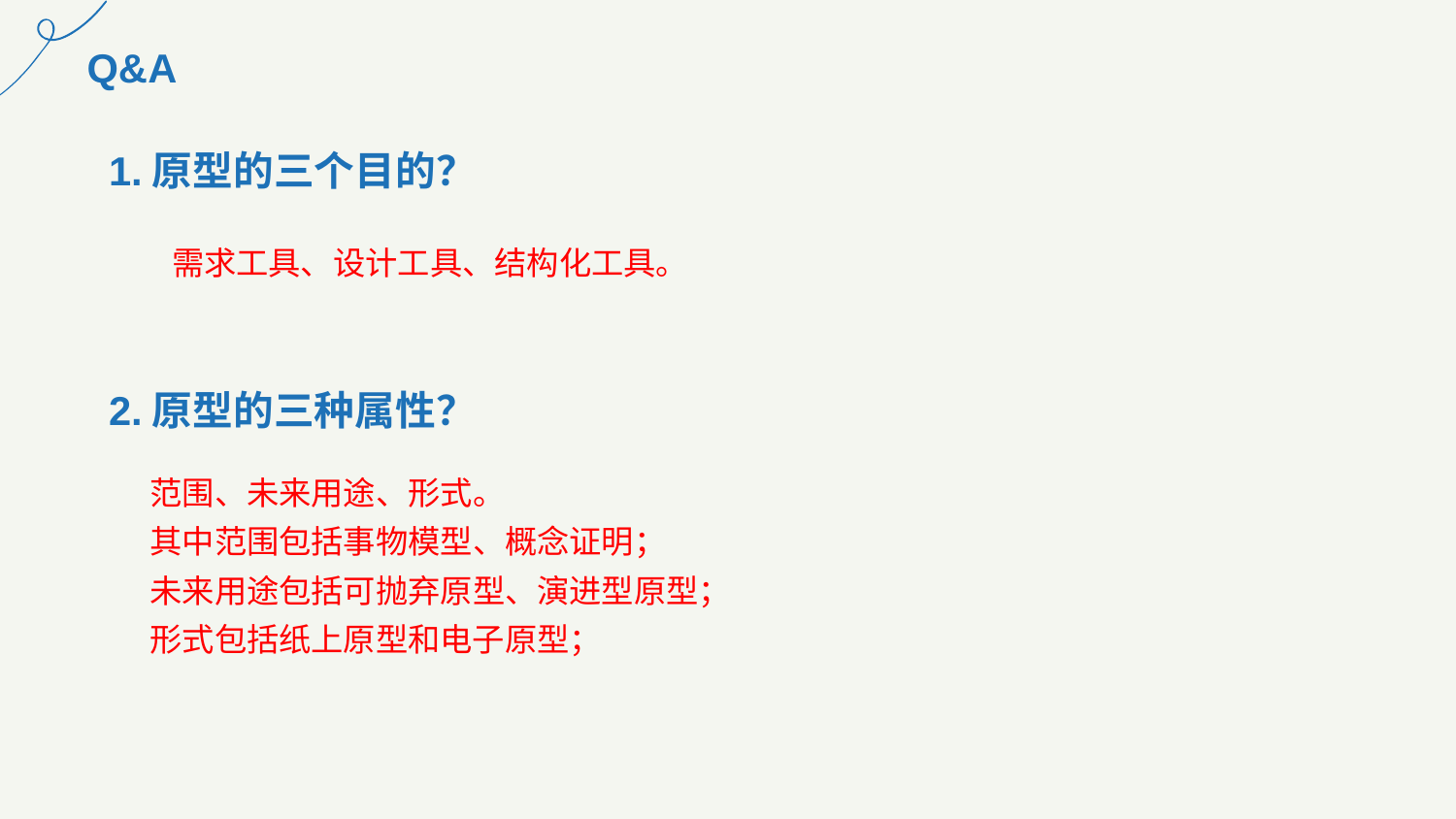

Q&A
1.原型的三个目的？
需求工具、设计工具、结构化工具。
2.原型的三种属性？
范围、未来用途、形式。
其中范围包括事物模型、概念证明；
未来用途包括可抛弃原型、演进型原型；
形式包括纸上原型和电子原型；